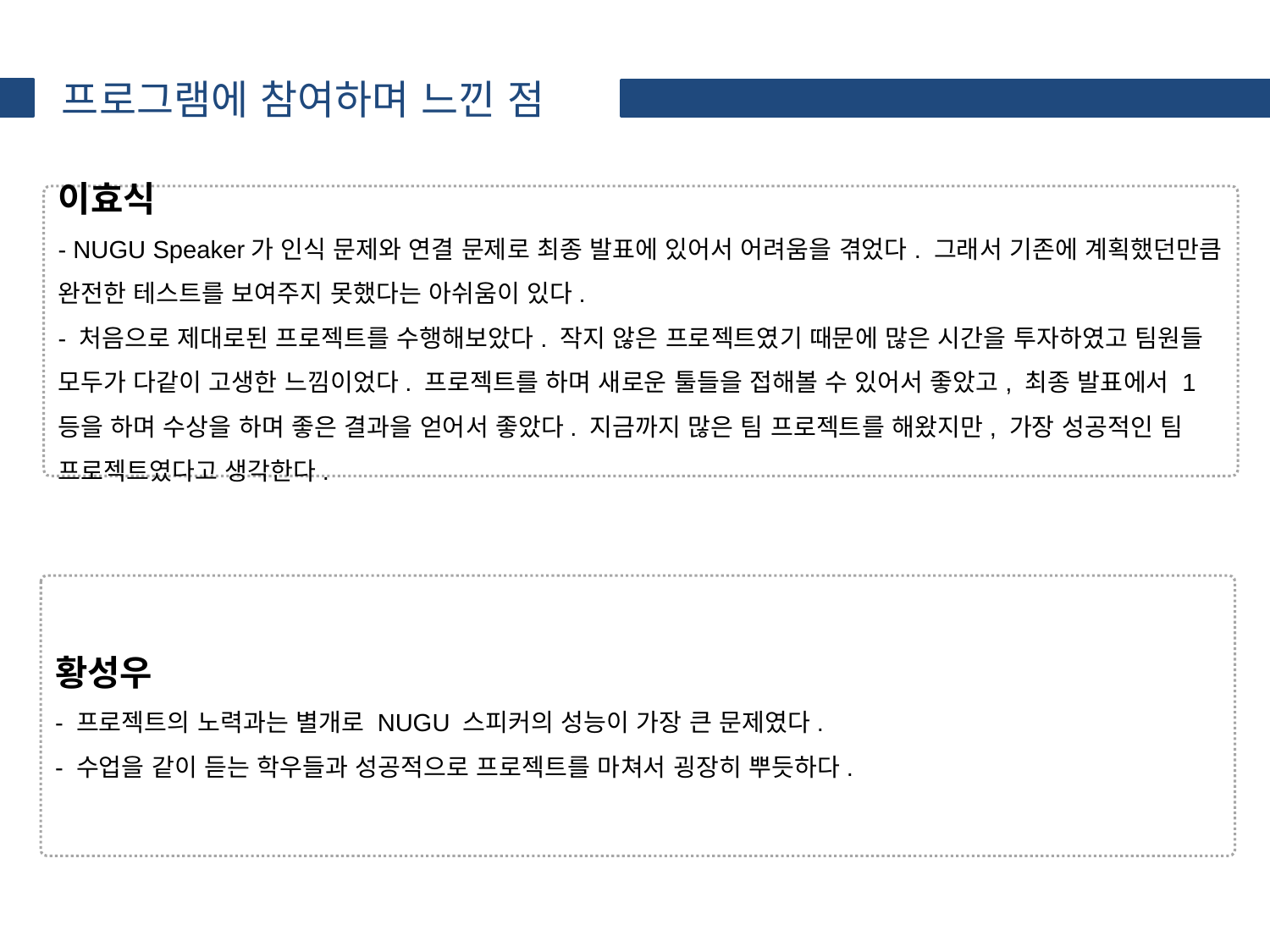

프로그램에 참여하며 느낀 점

이효식
- NUGU Speaker가 인식 문제와 연결 문제로 최종 발표에 있어서 어려움을 겪었다. 그래서 기존에 계획했던만큼 완전한 테스트를 보여주지 못했다는 아쉬움이 있다.
- 처음으로 제대로된 프로젝트를 수행해보았다. 작지 않은 프로젝트였기 때문에 많은 시간을 투자하였고 팀원들 모두가 다같이 고생한 느낌이었다. 프로젝트를 하며 새로운 툴들을 접해볼 수 있어서 좋았고, 최종 발표에서 1등을 하며 수상을 하며 좋은 결과을 얻어서 좋았다. 지금까지 많은 팀 프로젝트를 해왔지만, 가장 성공적인 팀 프로젝트였다고 생각한다.
황성우
- 프로젝트의 노력과는 별개로 NUGU 스피커의 성능이 가장 큰 문제였다.
- 수업을 같이 듣는 학우들과 성공적으로 프로젝트를 마쳐서 굉장히 뿌듯하다.